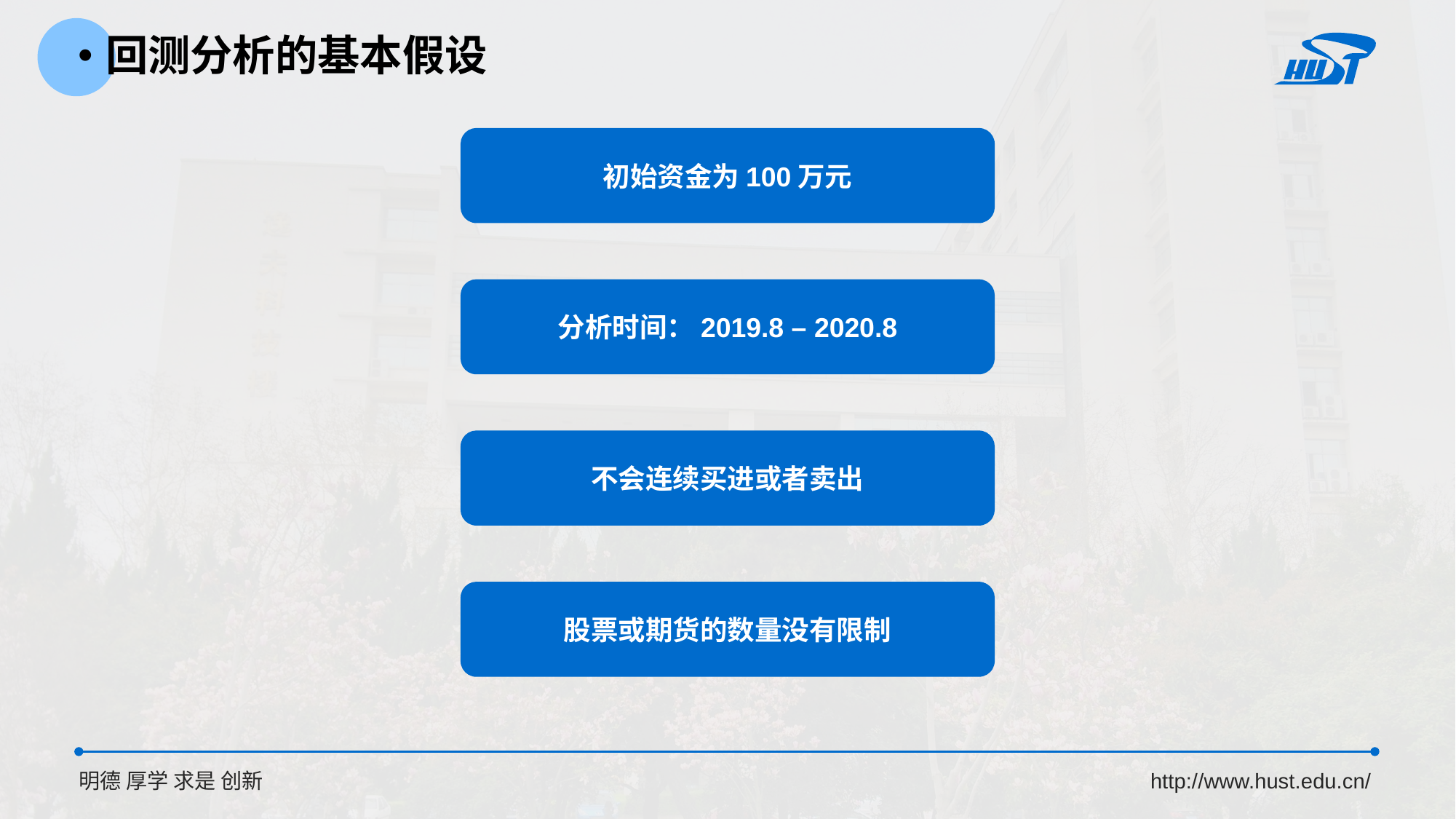

回测分析的基本假设
初始资金为100万元
分析时间：2019.8 – 2020.8
不会连续买进或者卖出
股票或期货的数量没有限制